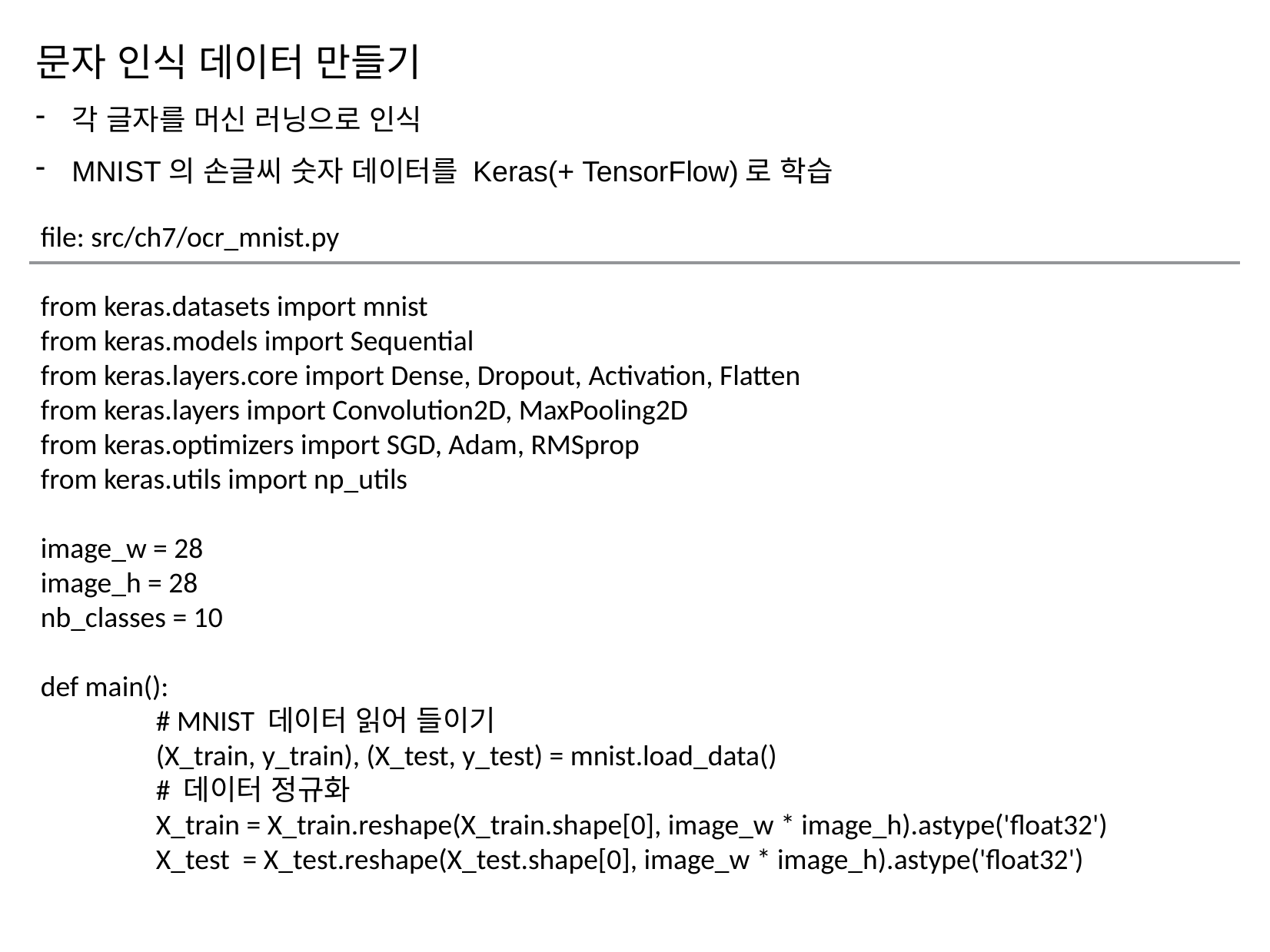

문자 인식 데이터 만들기
각 글자를 머신 러닝으로 인식
MNIST의 손글씨 숫자 데이터를 Keras(+ TensorFlow)로 학습
file: src/ch7/ocr_mnist.py

from keras.datasets import mnist
from keras.models import Sequential
from keras.layers.core import Dense, Dropout, Activation, Flatten
from keras.layers import Convolution2D, MaxPooling2D
from keras.optimizers import SGD, Adam, RMSprop
from keras.utils import np_utils

image_w = 28
image_h = 28
nb_classes = 10

def main():
	# MNIST 데이터 읽어 들이기
	(X_train, y_train), (X_test, y_test) = mnist.load_data()
	# 데이터 정규화
	X_train = X_train.reshape(X_train.shape[0], image_w * image_h).astype('float32')
	X_test  = X_test.reshape(X_test.shape[0], image_w * image_h).astype('float32')